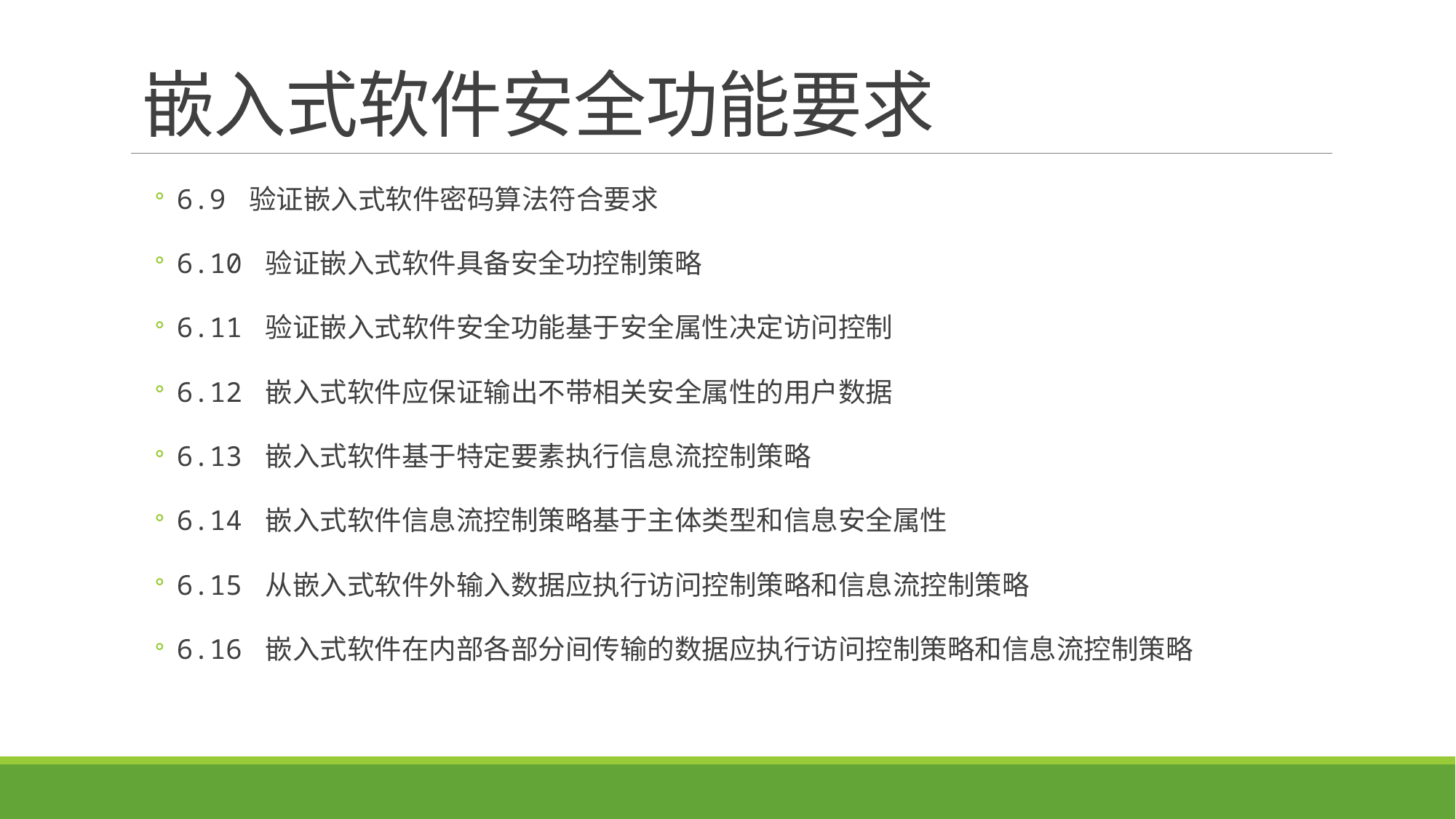

# 嵌入式软件安全功能要求
6.9 验证嵌入式软件密码算法符合要求
6.10 验证嵌入式软件具备安全功控制策略
6.11 验证嵌入式软件安全功能基于安全属性决定访问控制
6.12 嵌入式软件应保证输出不带相关安全属性的用户数据
6.13 嵌入式软件基于特定要素执行信息流控制策略
6.14 嵌入式软件信息流控制策略基于主体类型和信息安全属性
6.15 从嵌入式软件外输入数据应执行访问控制策略和信息流控制策略
6.16 嵌入式软件在内部各部分间传输的数据应执行访问控制策略和信息流控制策略